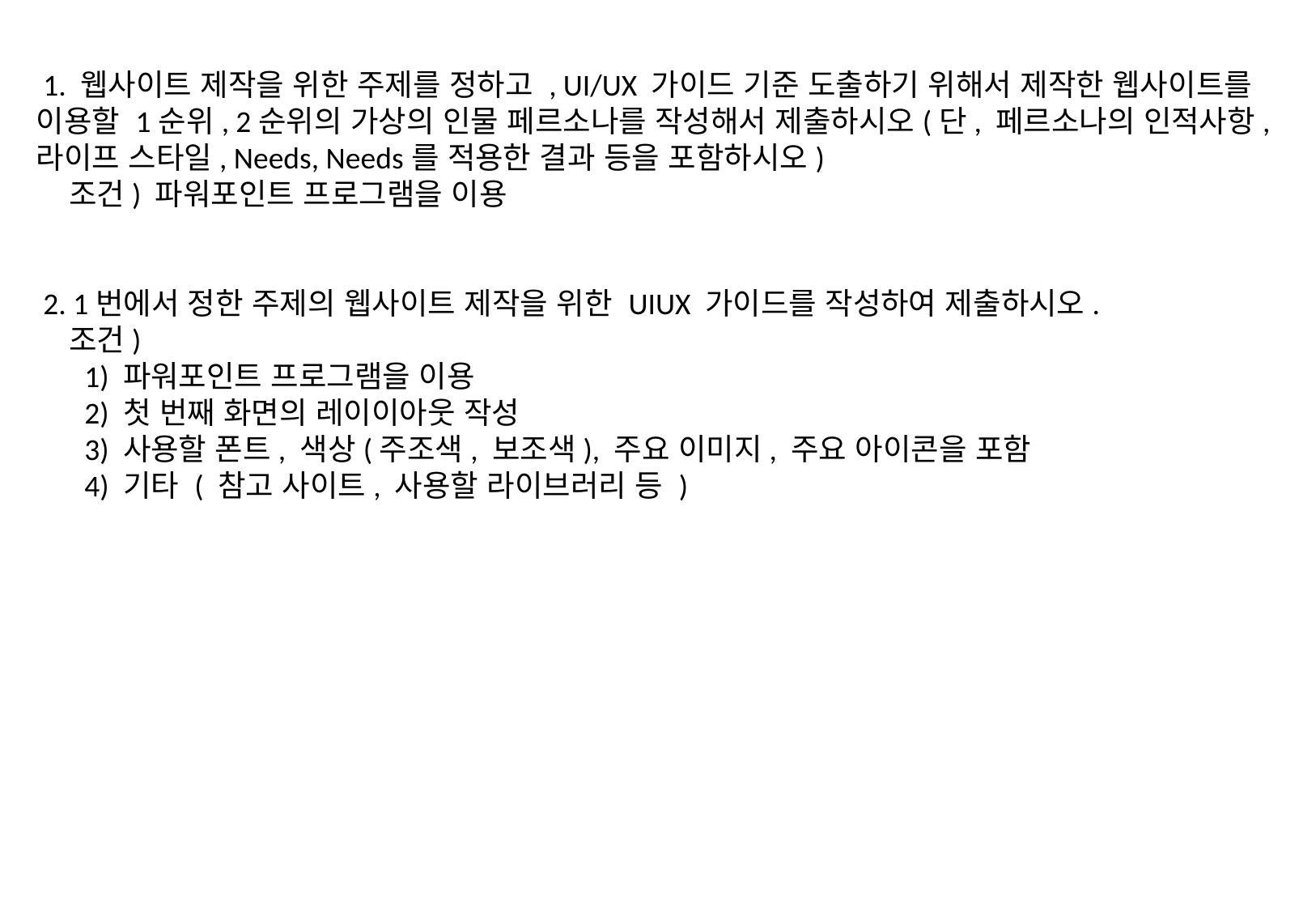

1. 웹사이트 제작을 위한 주제를 정하고 , UI/UX 가이드 기준 도출하기 위해서 제작한 웹사이트를 이용할 1순위, 2순위의 가상의 인물 페르소나를 작성해서 제출하시오(단, 페르소나의 인적사항, 라이프 스타일, Needs, Needs를 적용한 결과 등을 포함하시오)
   조건) 파워포인트 프로그램을 이용

 2. 1번에서 정한 주제의 웹사이트 제작을 위한 UIUX 가이드를 작성하여 제출하시오.
   조건)
       1) 파워포인트 프로그램을 이용
       2) 첫 번째 화면의 레이이아웃 작성
       3) 사용할 폰트, 색상(주조색, 보조색), 주요 이미지, 주요 아이콘을 포함
       4) 기타 ( 참고 사이트, 사용할 라이브러리 등 )